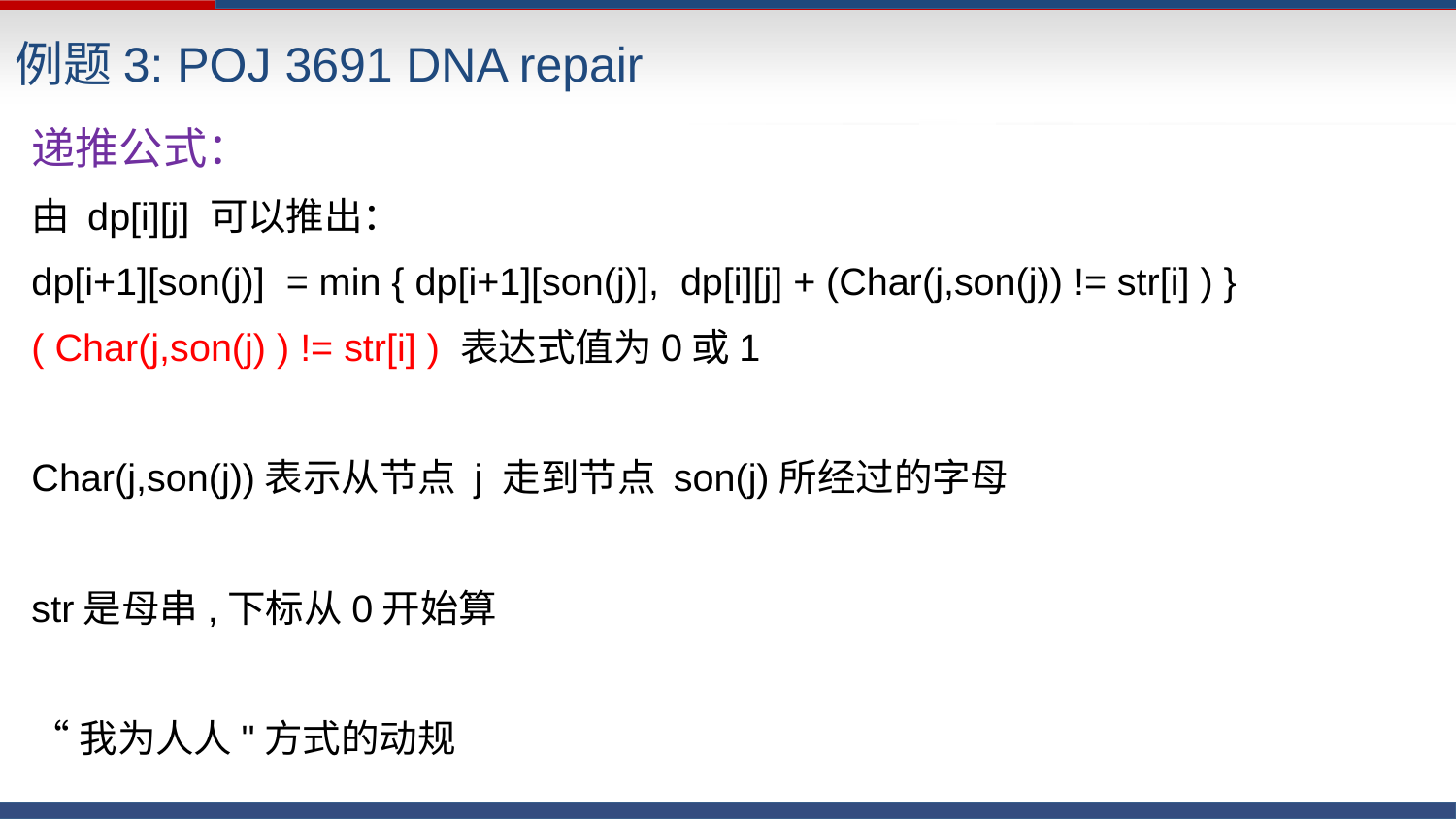

例题3: POJ 3691 DNA repair
递推公式：
由 dp[i][j] 可以推出：
dp[i+1][son(j)]  = min { dp[i+1][son(j)],  dp[i][j] + (Char(j,son(j)) != str[i] ) }
( Char(j,son(j) ) != str[i] ) 表达式值为0或1

Char(j,son(j))表示从节点 j 走到节点 son(j)所经过的字母

str是母串,下标从0开始算

“我为人人"方式的动规